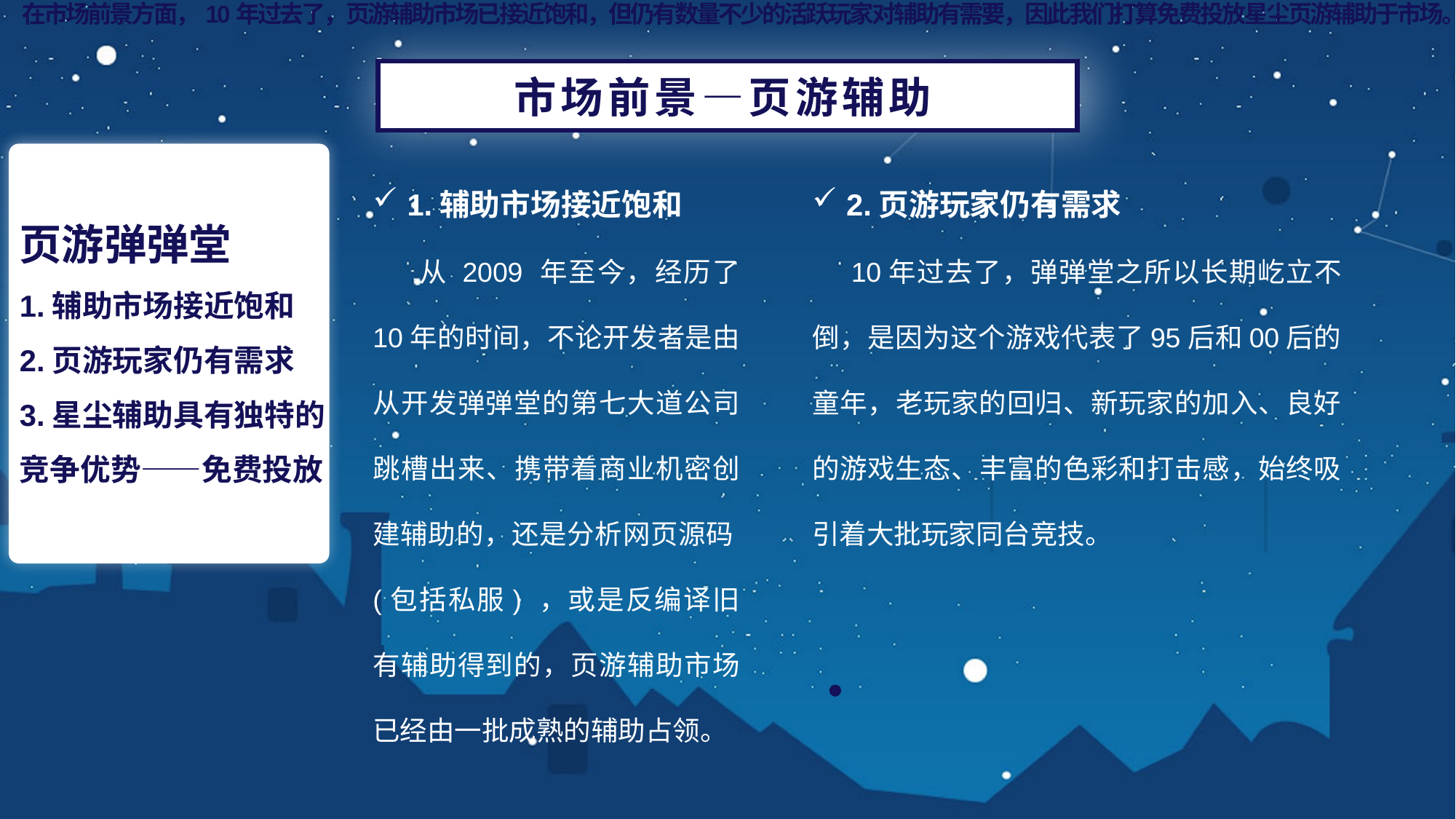

在市场前景方面，10年过去了，页游辅助市场已接近饱和，但仍有数量不少的活跃玩家对辅助有需要，因此我们打算免费投放星尘页游辅助于市场。
市场前景—页游辅助

1.辅助市场接近饱和
     从 2009 年至今，经历了 10年的时间，不论开发者是由从开发弹弹堂的第七大道公司跳槽出来、携带着商业机密创建辅助的，还是分析网页源码(包括私服) ，或是反编译旧有辅助得到的，页游辅助市场已经由一批成熟的辅助占领。
2.页游玩家仍有需求
     10年过去了，弹弹堂之所以长期屹立不倒，是因为这个游戏代表了95后和00后的童年，老玩家的回归、新玩家的加入、良好的游戏生态、丰富的色彩和打击感，始终吸引着大批玩家同台竞技。
页游弹弹堂
1.辅助市场接近饱和
2.页游玩家仍有需求
3.星尘辅助具有独特的竞争优势——免费投放